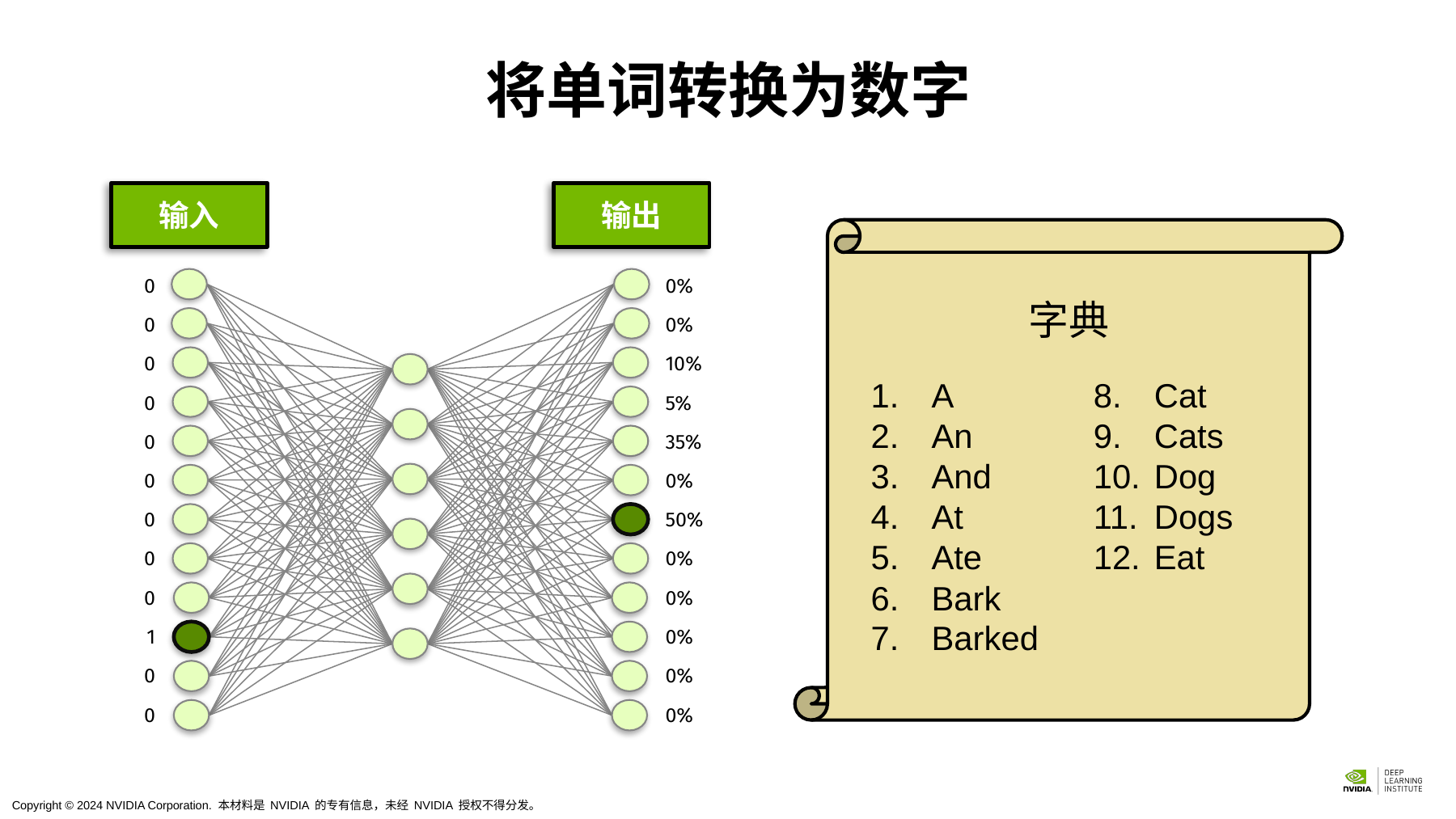

# 将单词转换为数字
输入
输出

字典

0

0
0

0

0

0

0

0

0

1

0

0

0%
0%
10%
5%
35%
0%
50%
0%
0%
0%
0%
0%
A
An
And
At
Ate
Bark
Barked
Cat
Cats
Dog
Dogs
Eat

Copyright © 2024 NVIDIA Corporation. 本材料是 NVIDIA 的专有信息，未经 NVIDIA 授权不得分发。